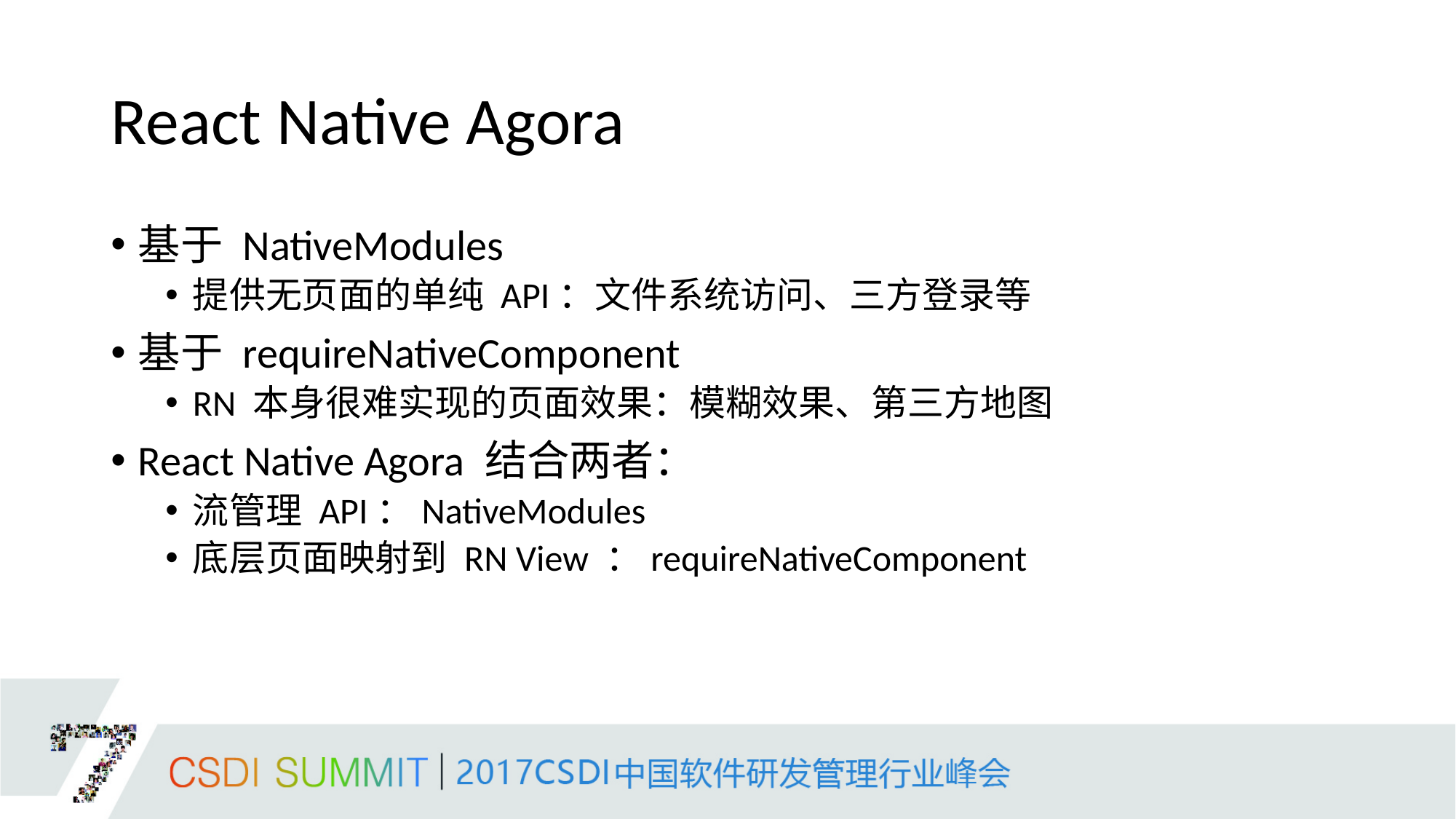

# React Native Agora
基于 NativeModules
提供无页面的单纯 API：文件系统访问、三方登录等
基于 requireNativeComponent
RN 本身很难实现的页面效果：模糊效果、第三方地图
React Native Agora 结合两者：
流管理 API：NativeModules
底层页面映射到 RN View ：requireNativeComponent